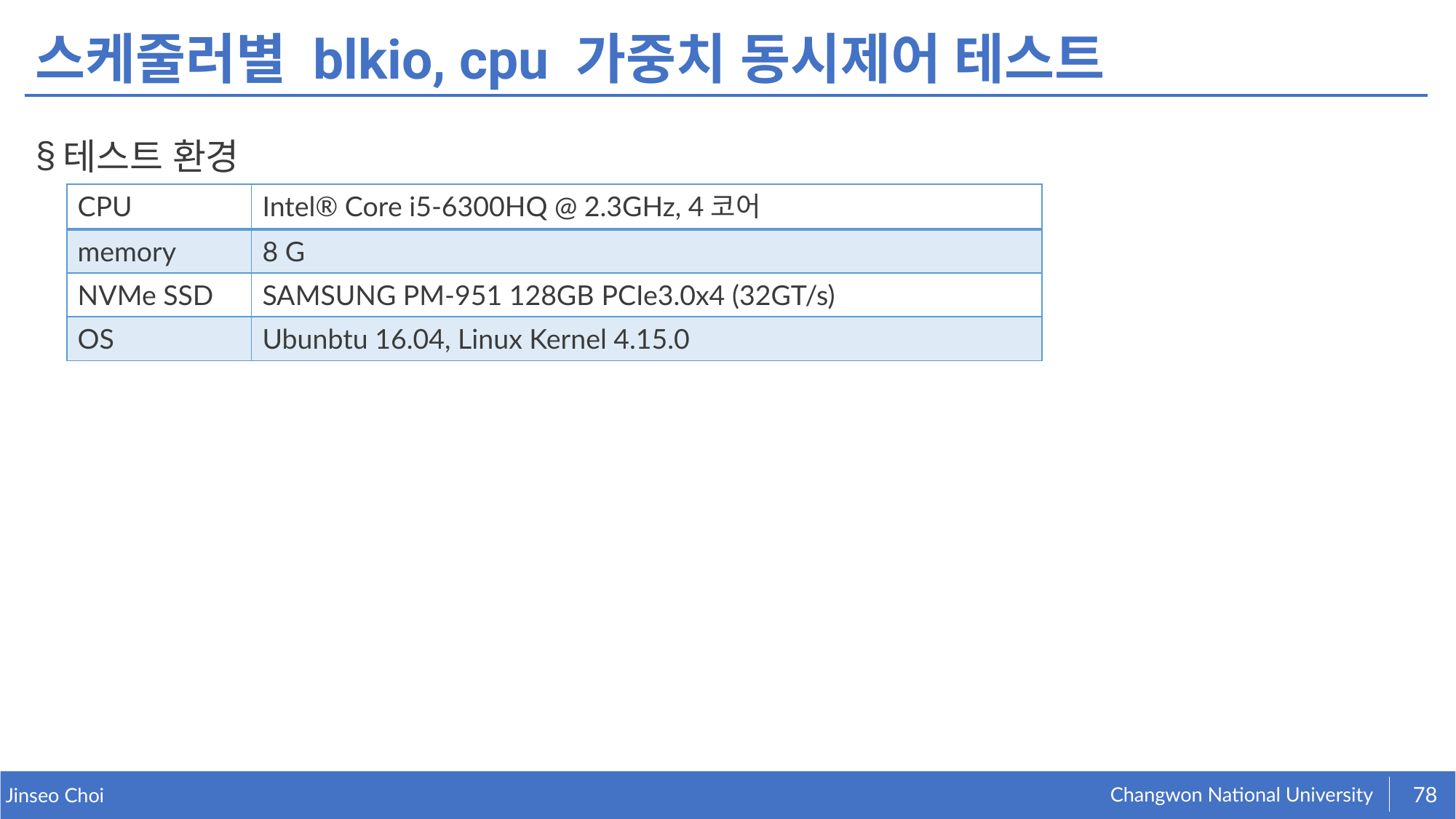

# 스케줄러별 blkio, cpu 가중치 동시제어 테스트
테스트 환경

| CPU | Intel® Core i5-6300HQ @ 2.3GHz, 4코어 |
| --- | --- |
| memory | 8 G |
| NVMe SSD | SAMSUNG PM-951 128GB PCIe3.0x4 (32GT/s) |
| OS | Ubunbtu 16.04, Linux Kernel 4.15.0 |
78